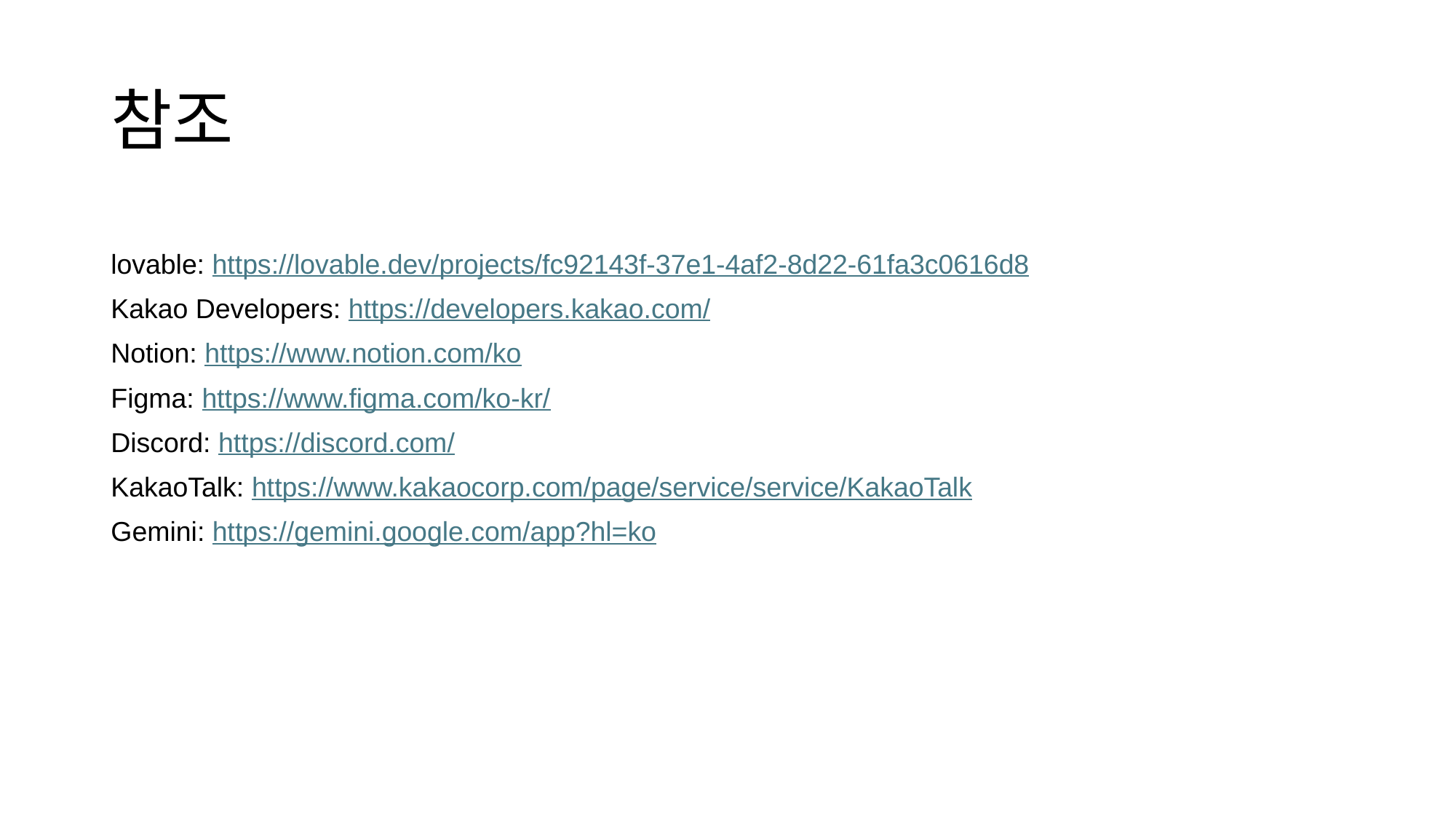

# 참조
lovable: https://lovable.dev/projects/fc92143f-37e1-4af2-8d22-61fa3c0616d8
Kakao Developers: https://developers.kakao.com/
Notion: https://www.notion.com/ko
Figma: https://www.figma.com/ko-kr/
Discord: https://discord.com/
KakaoTalk: https://www.kakaocorp.com/page/service/service/KakaoTalk
Gemini: https://gemini.google.com/app?hl=ko